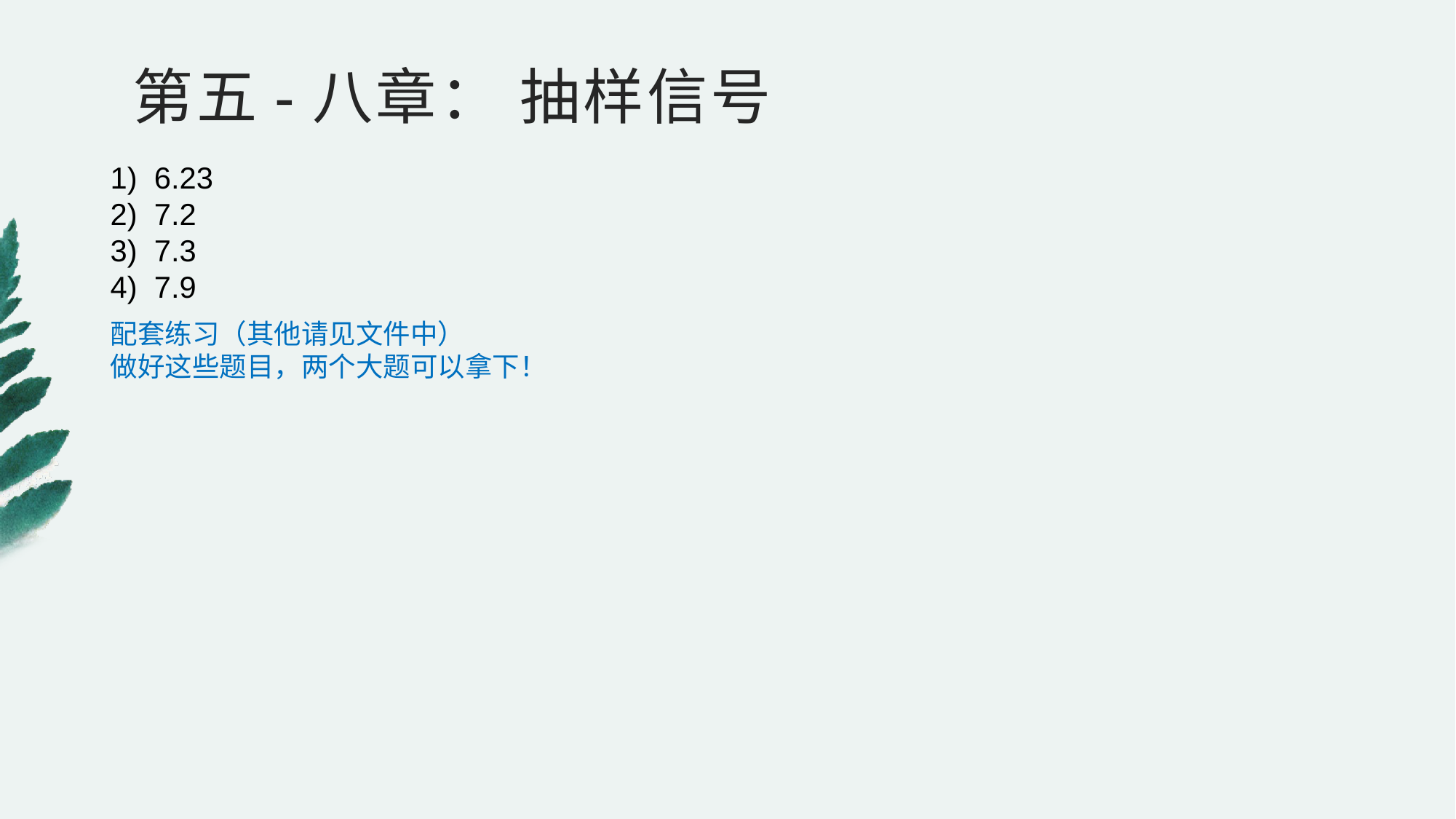

第五-八章： 抽样信号
1)  6.23
2)  7.2
3)  7.3
4)  7.9
配套练习（其他请见文件中）
做好这些题目，两个大题可以拿下！